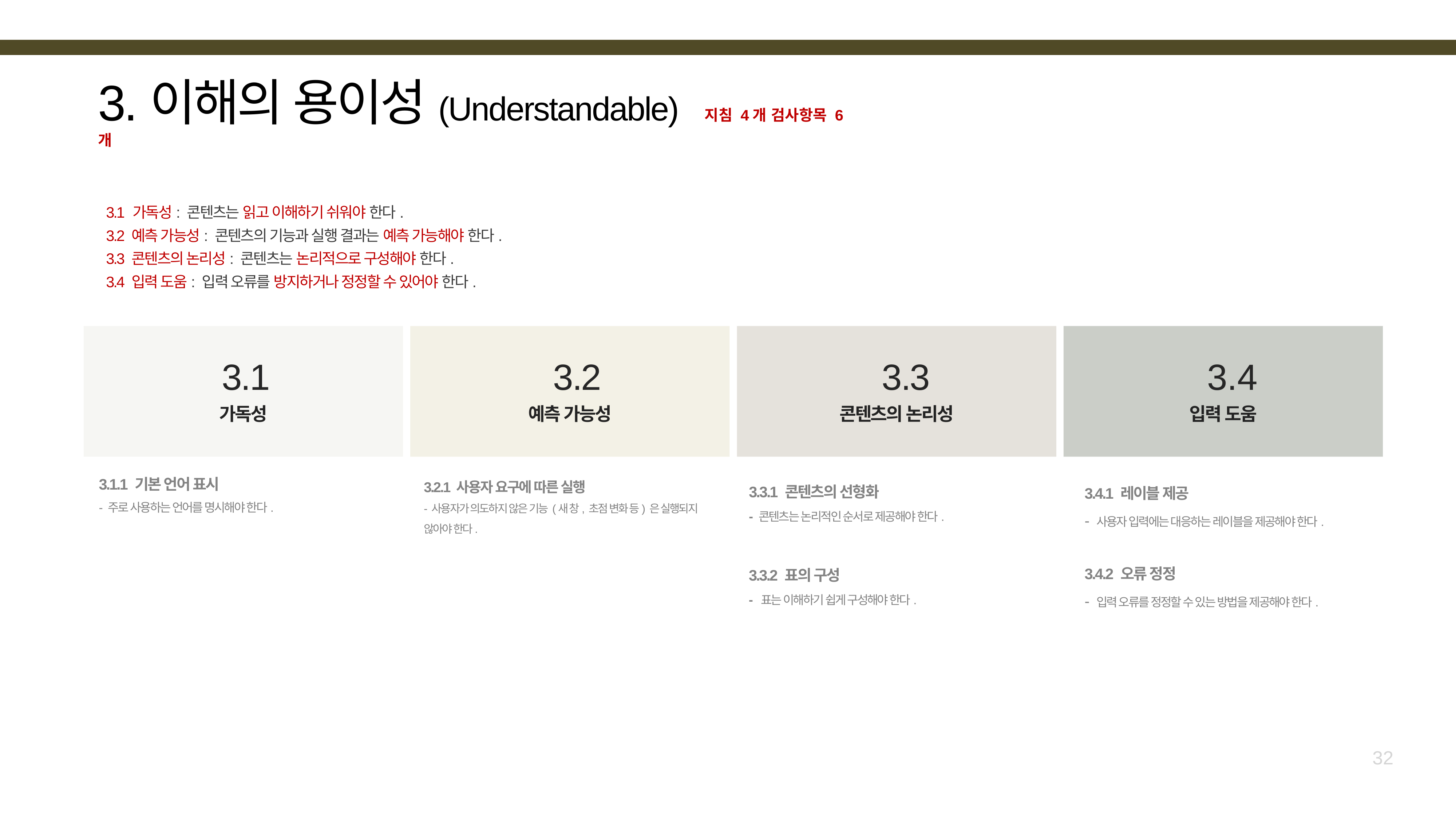

3.이해의 용이성(Understandable)  지침 4개 검사항목 6개
3.1 가독성: 콘텐츠는 읽고 이해하기 쉬워야 한다.
3.2 예측 가능성: 콘텐츠의 기능과 실행 결과는 예측 가능해야 한다.
3.3 콘텐츠의 논리성: 콘텐츠는 논리적으로 구성해야 한다.
3.4 입력 도움: 입력 오류를 방지하거나 정정할 수 있어야 한다.

입력 도움

가독성

콘텐츠의 논리성

예측 가능성
3.3
3.4
3.1
3.2
3.1.1 기본 언어 표시
- 주로 사용하는 언어를 명시해야 한다.
3.2.1 사용자 요구에 따른 실행
- 사용자가 의도하지 않은 기능 (새 창, 초점 변화 등) 은 실행되지
않아야 한다.
3.3.1 콘텐츠의 선형화
- 콘텐츠는 논리적인 순서로 제공해야 한다.
3.4.1 레이블 제공
- 사용자 입력에는 대응하는 레이블을 제공해야 한다.
3.3.2 표의 구성
-  표는 이해하기 쉽게 구성해야 한다.
3.4.2 오류 정정
- 입력 오류를 정정할 수 있는 방법을 제공해야 한다.
32